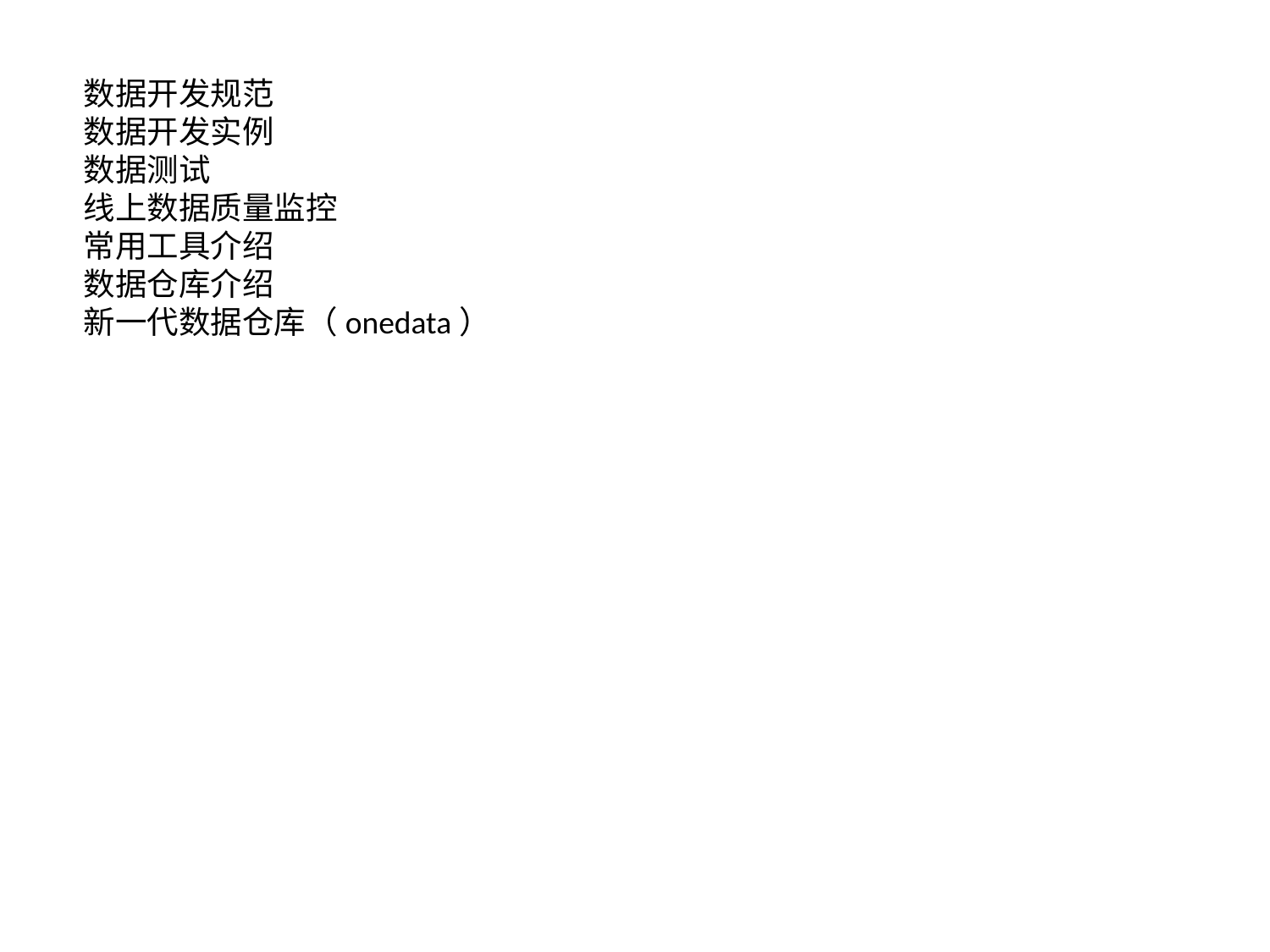

数据开发规范
数据开发实例
数据测试
线上数据质量监控
常用工具介绍
数据仓库介绍
新一代数据仓库（onedata）